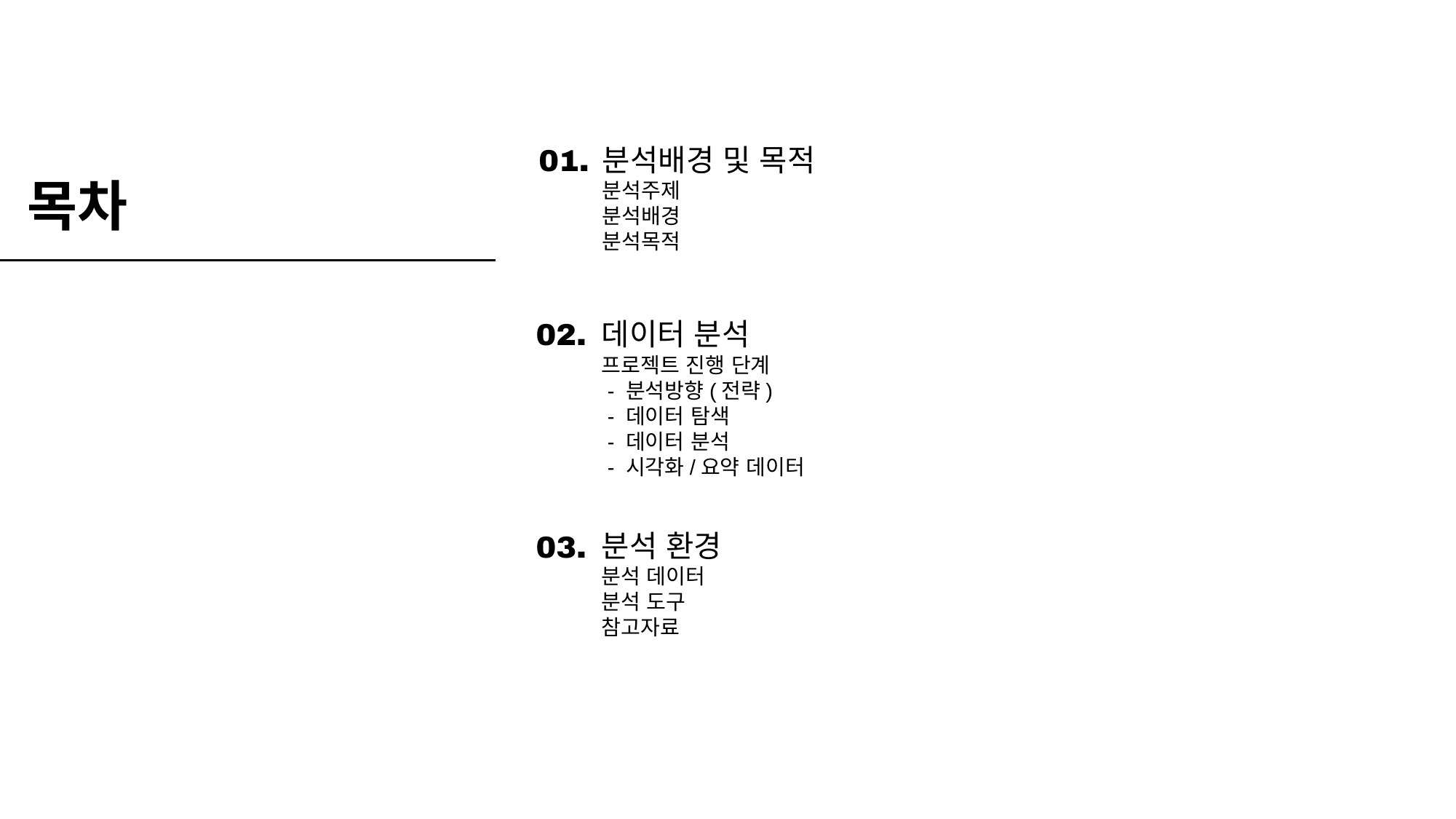

목차
01.
분석배경 및 목적
분석주제
분석배경
분석목적

02.
데이터 분석
프로젝트 진행 단계
 - 분석방향(전략)
 - 데이터 탐색
 - 데이터 분석
 - 시각화/요약 데이터
분석 환경
분석 데이터
분석 도구
참고자료
03.